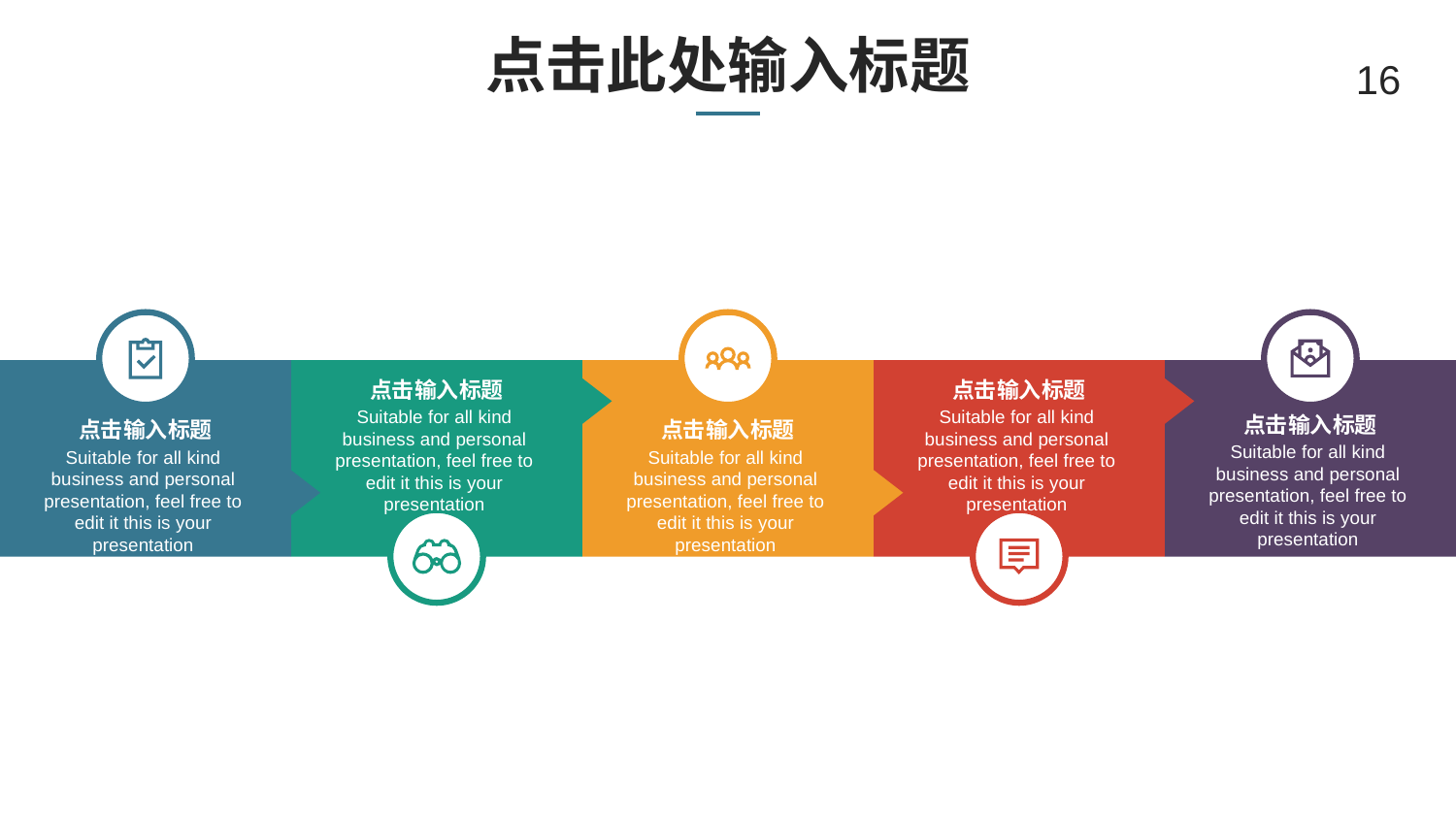

# 点击此处输入标题
16

点击输入标题
点击输入标题

Suitable for all kind business and personal presentation, feel free to edit it this is your presentation
Suitable for all kind business and personal presentation, feel free to edit it this is your presentation
点击输入标题
点击输入标题
点击输入标题
Suitable for all kind business and personal presentation, feel free to edit it this is your presentation
Suitable for all kind business and personal presentation, feel free to edit it this is your presentation
Suitable for all kind business and personal presentation, feel free to edit it this is your presentation